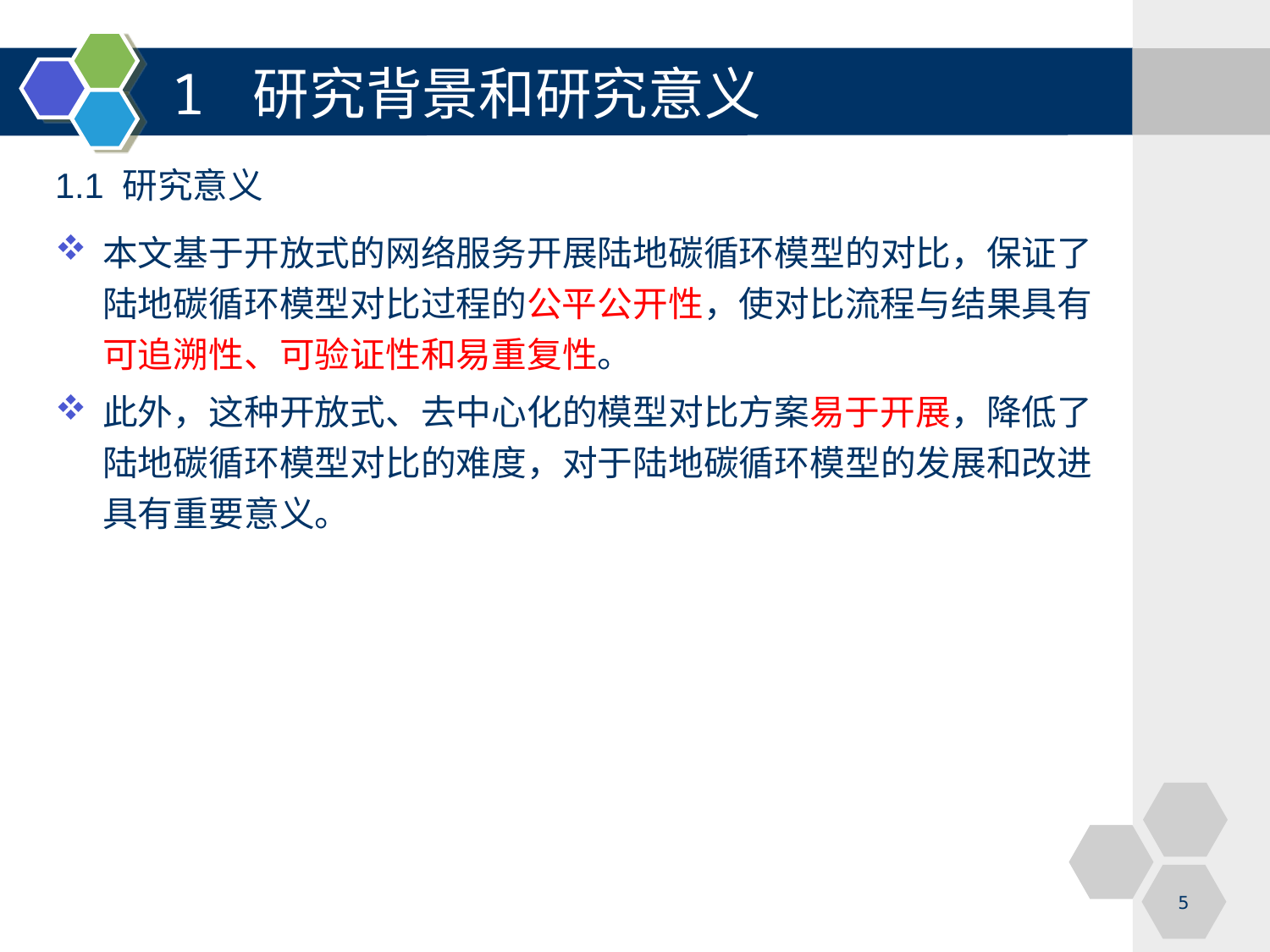

# 1 研究背景和研究意义
1.1 研究意义
本文基于开放式的网络服务开展陆地碳循环模型的对比，保证了陆地碳循环模型对比过程的公平公开性，使对比流程与结果具有可追溯性、可验证性和易重复性。
此外，这种开放式、去中心化的模型对比方案易于开展，降低了陆地碳循环模型对比的难度，对于陆地碳循环模型的发展和改进具有重要意义。
5